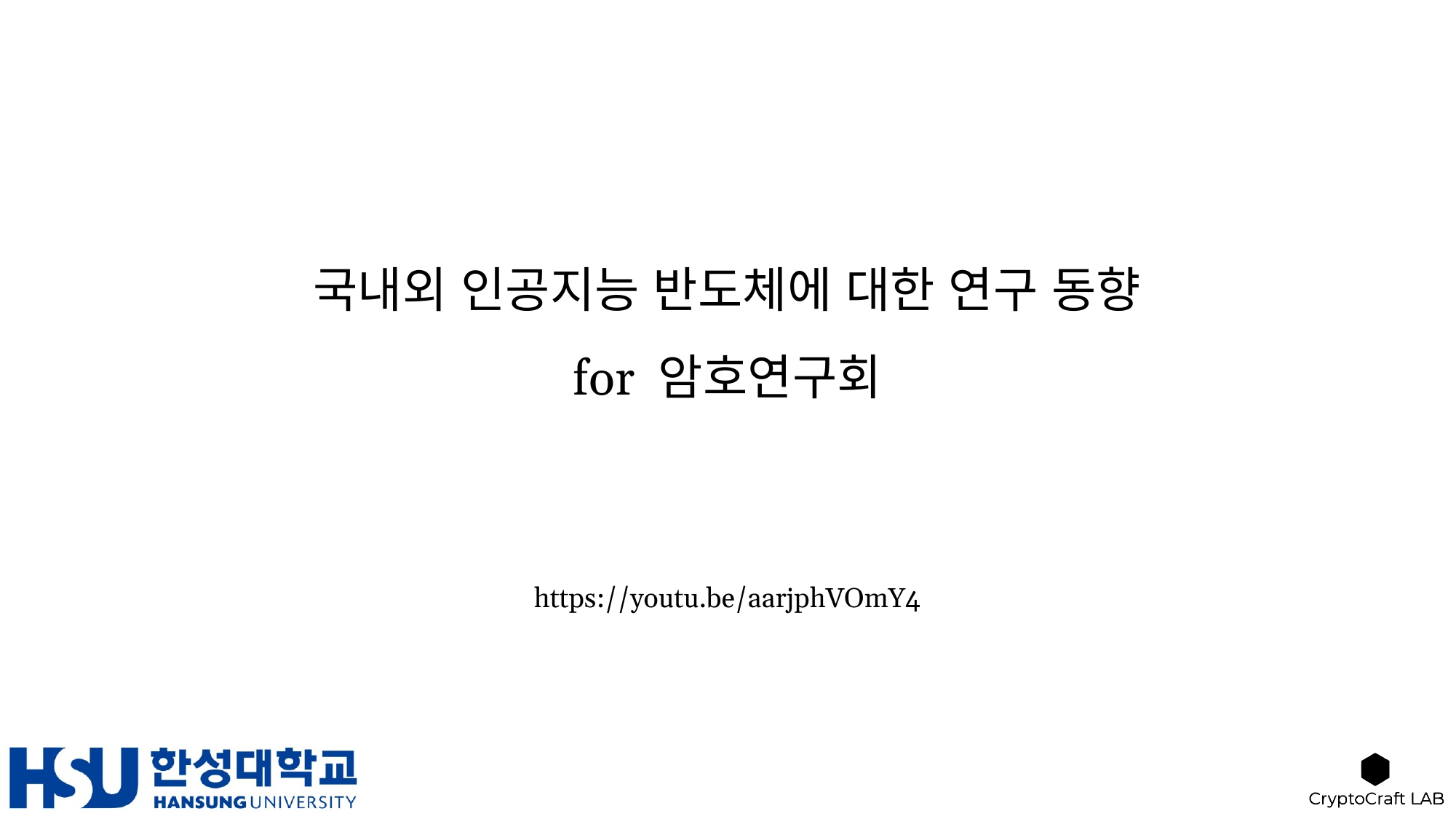

# 국내외 인공지능 반도체에 대한 연구 동향 for 암호연구회
https://youtu.be/aarjphVOmY4